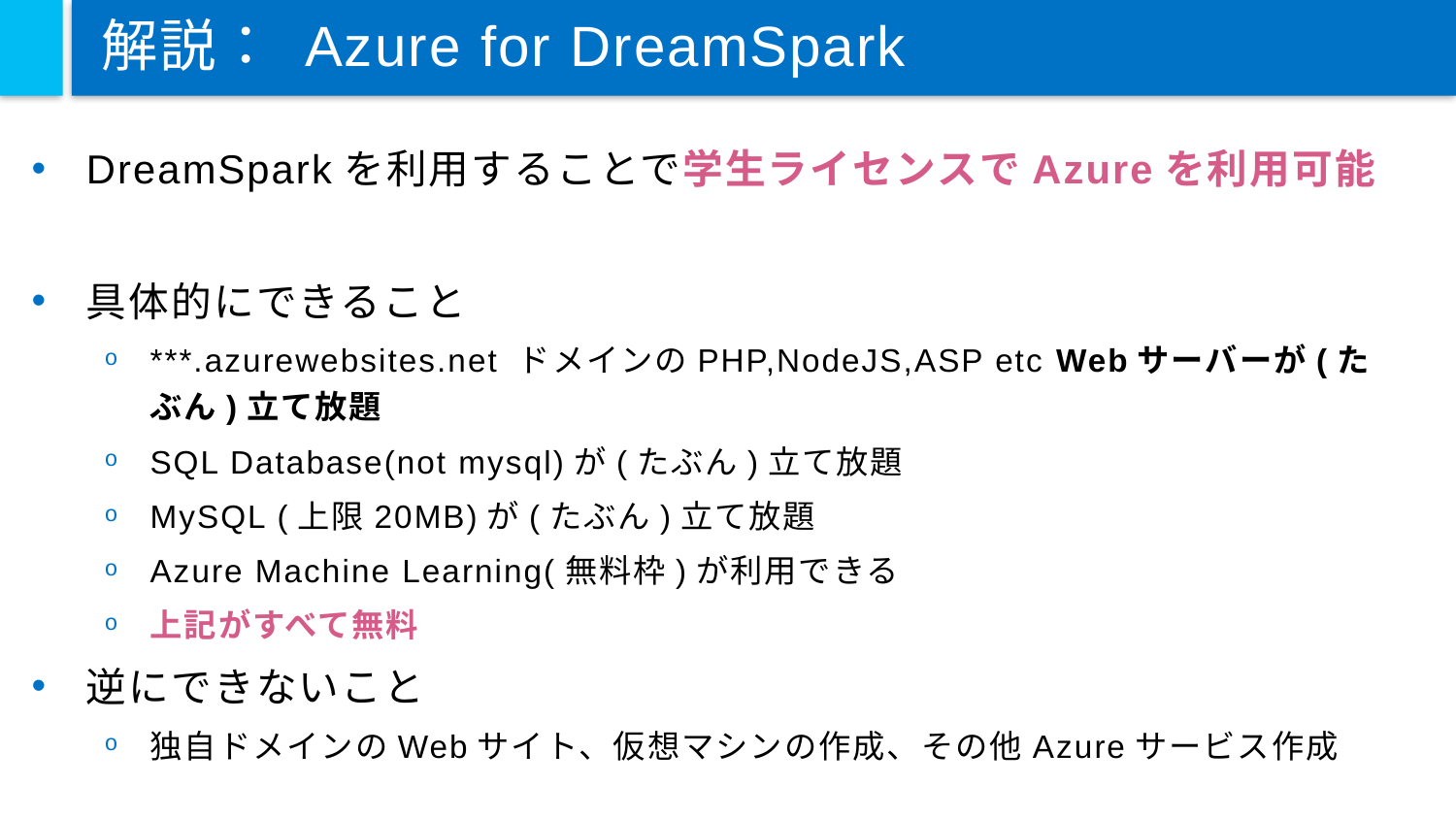

# 解説： Azure for DreamSpark
DreamSparkを利用することで学生ライセンスでAzureを利用可能

具体的にできること
***.azurewebsites.net ドメインのPHP,NodeJS,ASP etc Webサーバーが(たぶん)立て放題
SQL Database(not mysql)が(たぶん)立て放題
MySQL (上限20MB)が(たぶん)立て放題
Azure Machine Learning(無料枠)が利用できる
上記がすべて無料
逆にできないこと
独自ドメインのWebサイト、仮想マシンの作成、その他Azureサービス作成